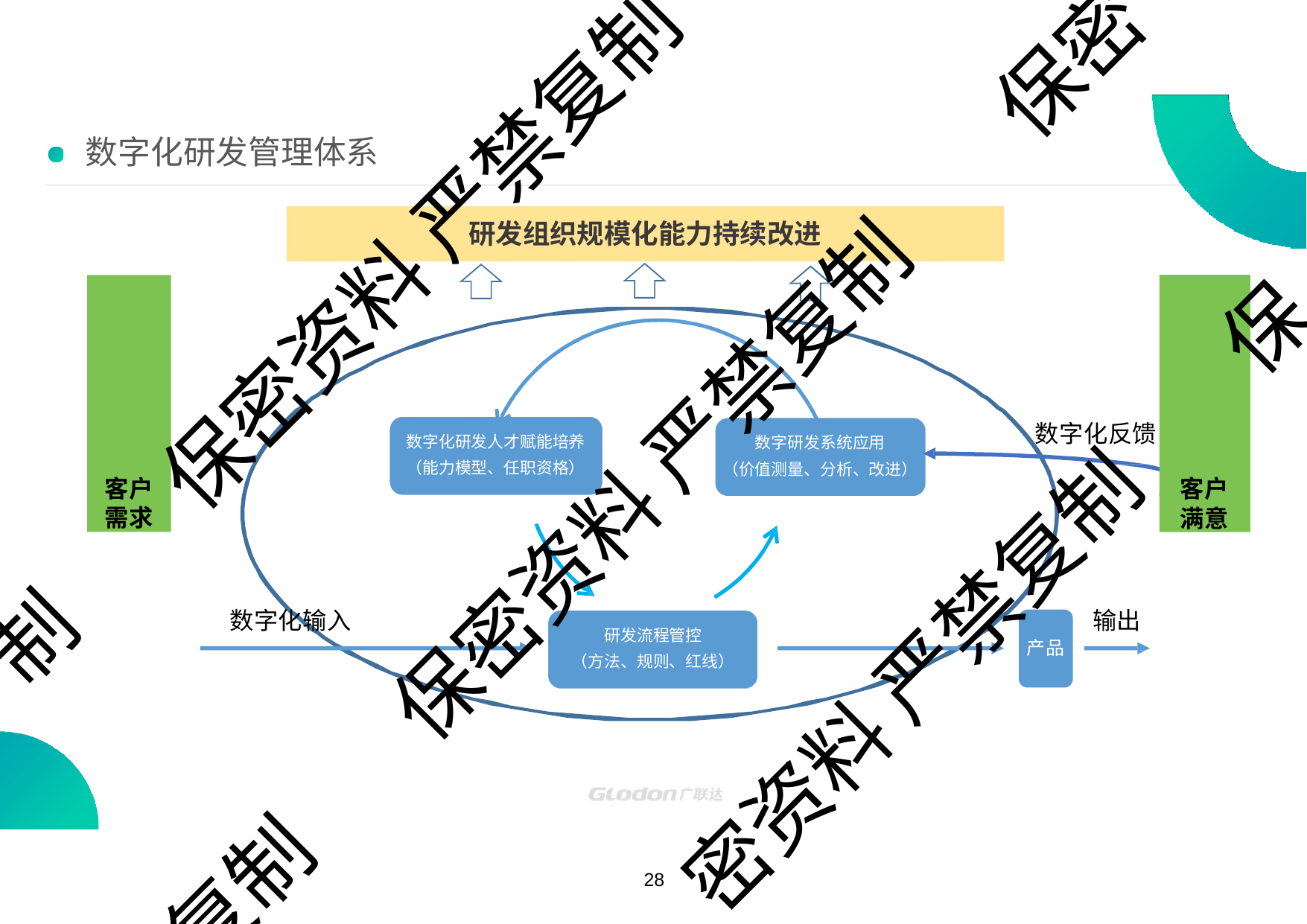

保密

# 数字化研发管理体系

保密资料 严禁复制

研发组织规模化能力持续改进

客户 需求

客户 满意
保

数字化反馈

数字化研发人才赋能培养
（能力模型、任职资格）
数字研发系统应用
（价值测量、分析、改进）
保密资料 严禁复制

制
数字化输入
输出

研发流程管控
（方法、规则、红线）
产品
密资料 严禁复制

复制
28